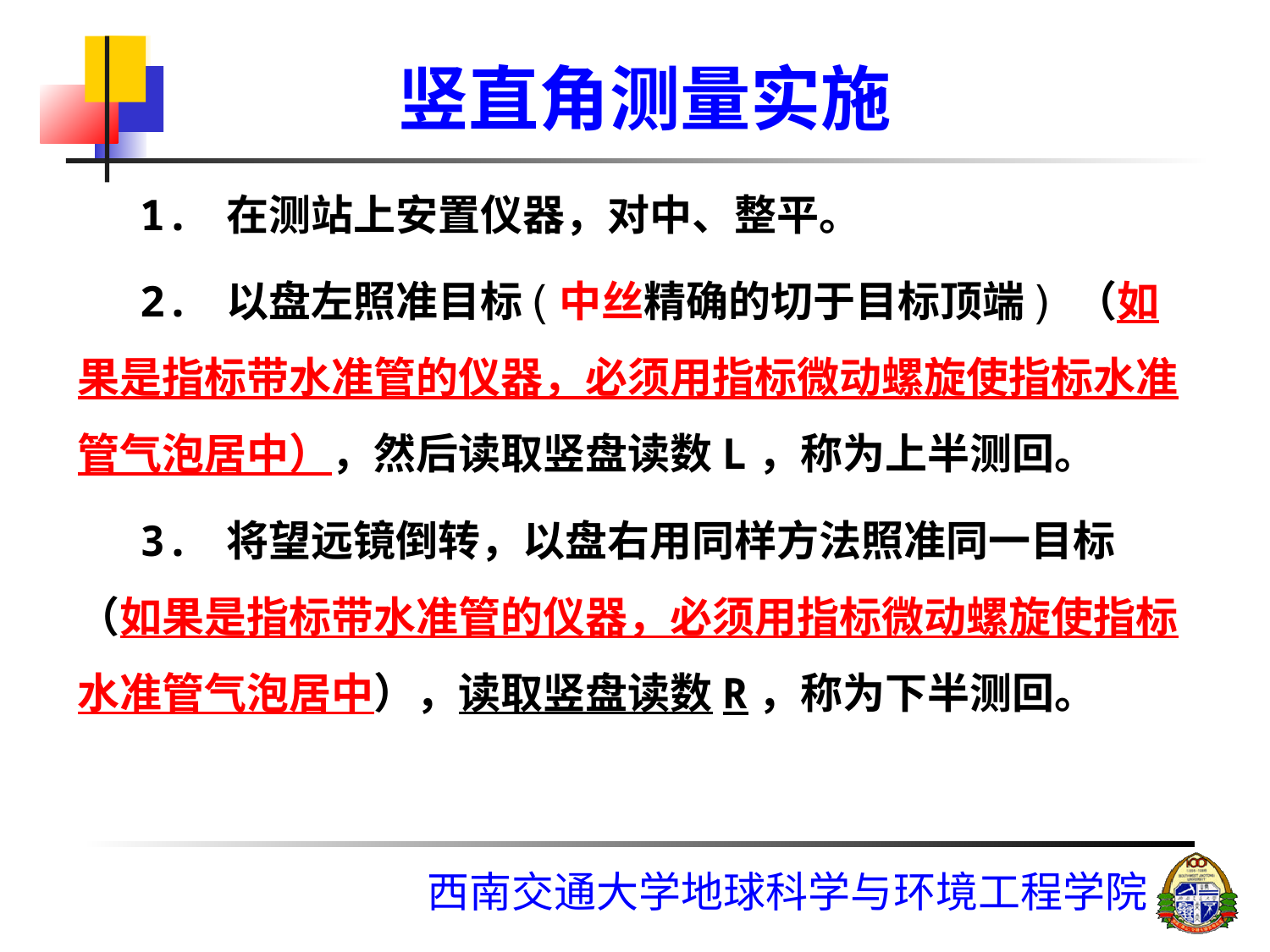

# 竖直角测量实施
1. 在测站上安置仪器，对中、整平。
2. 以盘左照准目标(中丝精确的切于目标顶端) （如果是指标带水准管的仪器，必须用指标微动螺旋使指标水准管气泡居中），然后读取竖盘读数L，称为上半测回。
3. 将望远镜倒转，以盘右用同样方法照准同一目标（如果是指标带水准管的仪器，必须用指标微动螺旋使指标水准管气泡居中），读取竖盘读数R，称为下半测回。